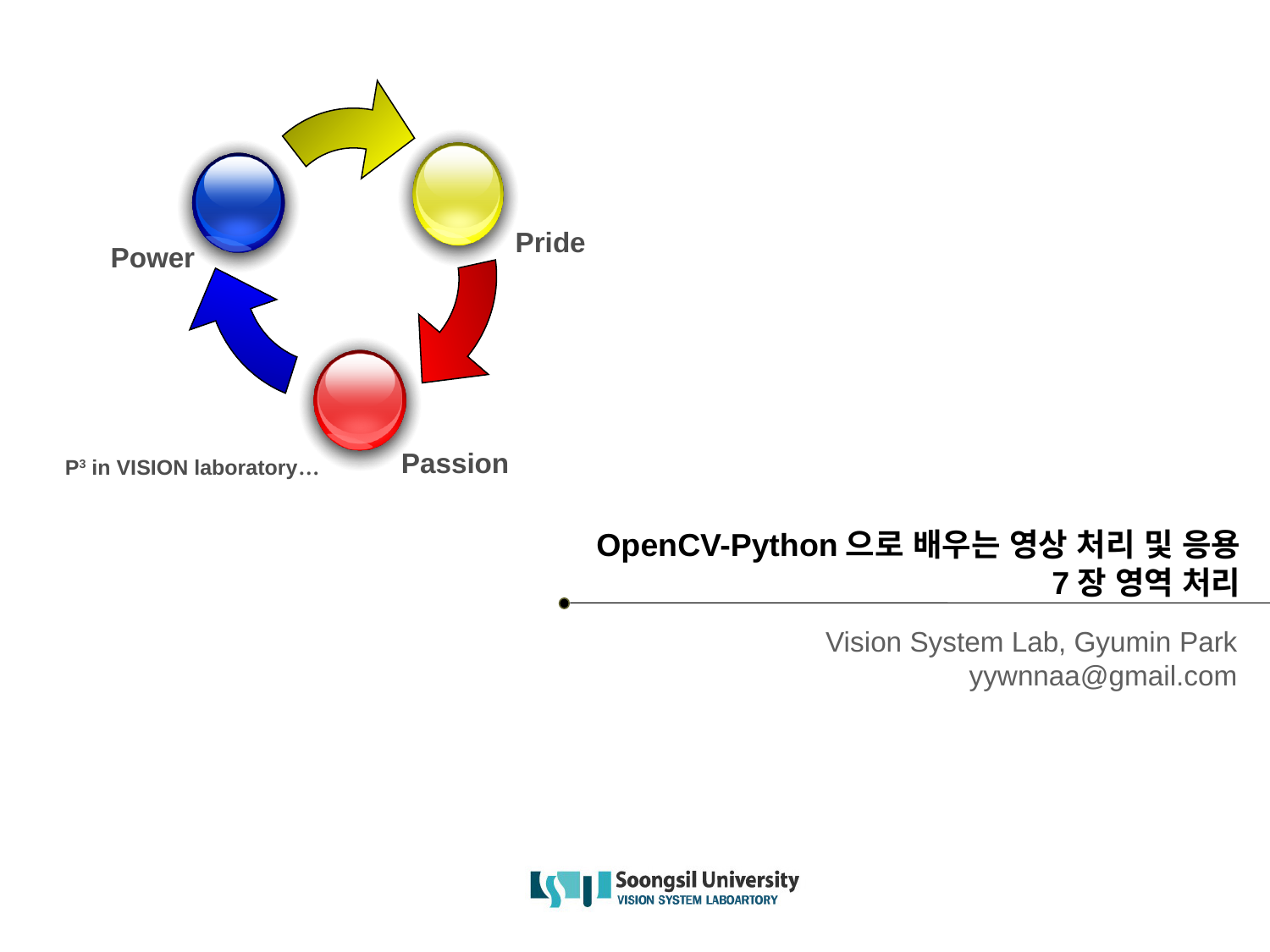

# OpenCV-Python으로 배우는 영상 처리 및 응용 7장 영역 처리
Vision System Lab, Gyumin Park
yywnnaa@gmail.com